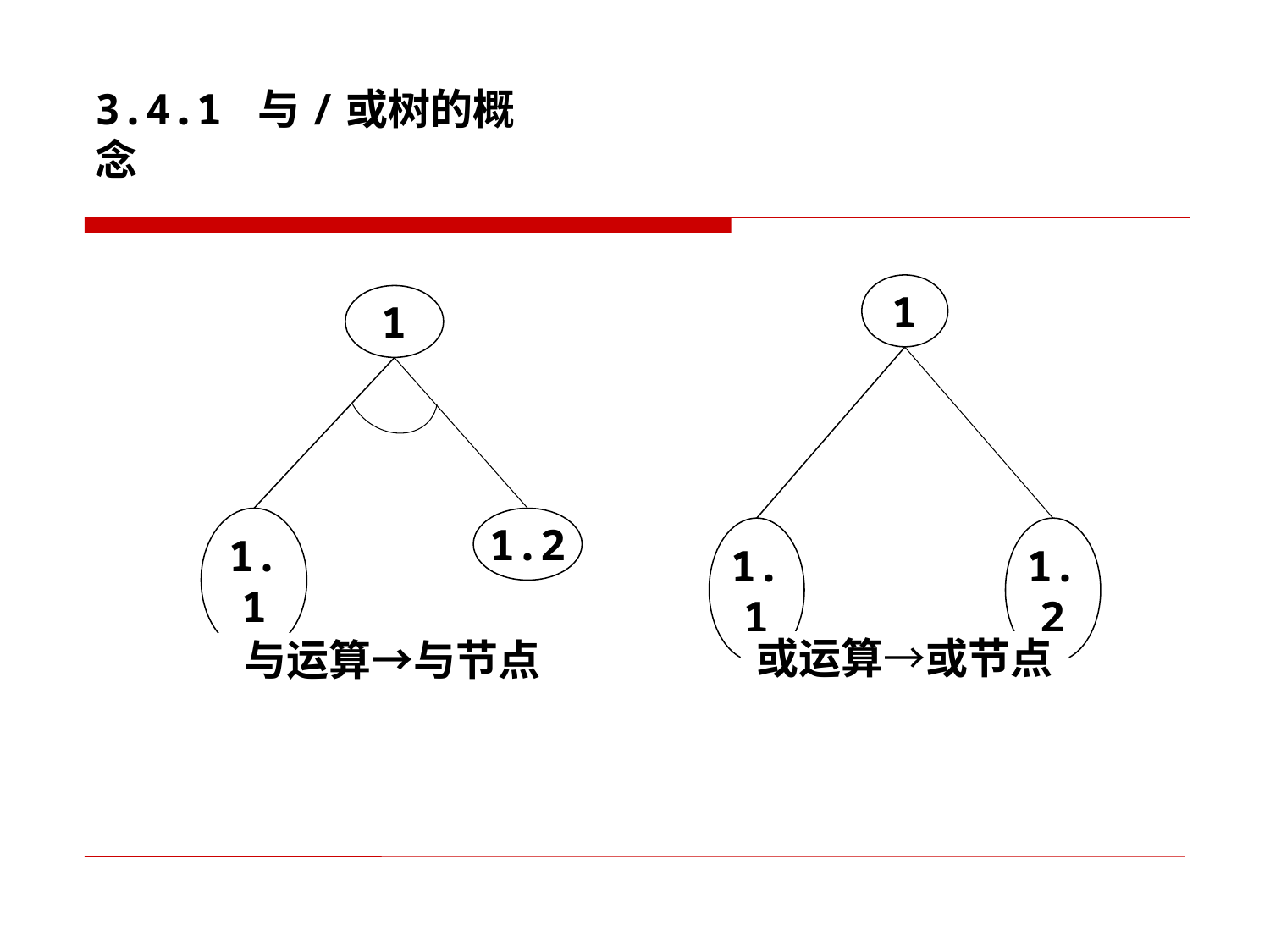

# 3.4.1 与/或树的概念
1
1.1
1.2
或运算→或节点
1

1.1
1.2
与运算→与节点